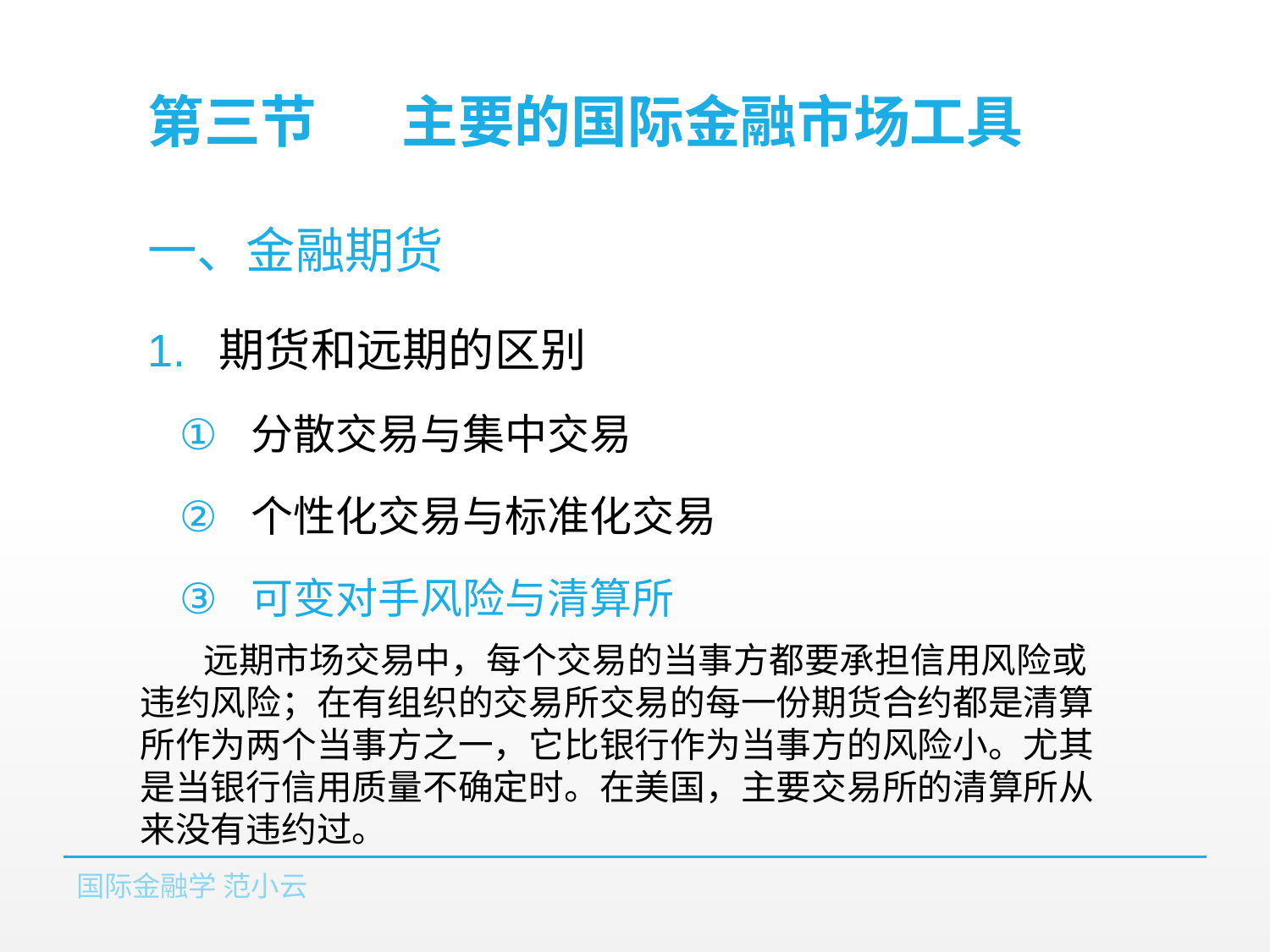

# 第三节	主要的国际金融市场工具
一、金融期货
期货和远期的区别
分散交易与集中交易
个性化交易与标准化交易
可变对手风险与清算所

远期市场交易中，每个交易的当事方都要承担信用风险或违约风险；在有组织的交易所交易的每一份期货合约都是清算所作为两个当事方之一，它比银行作为当事方的风险小。尤其是当银行信用质量不确定时。在美国，主要交易所的清算所从来没有违约过。
国际金融学 范小云